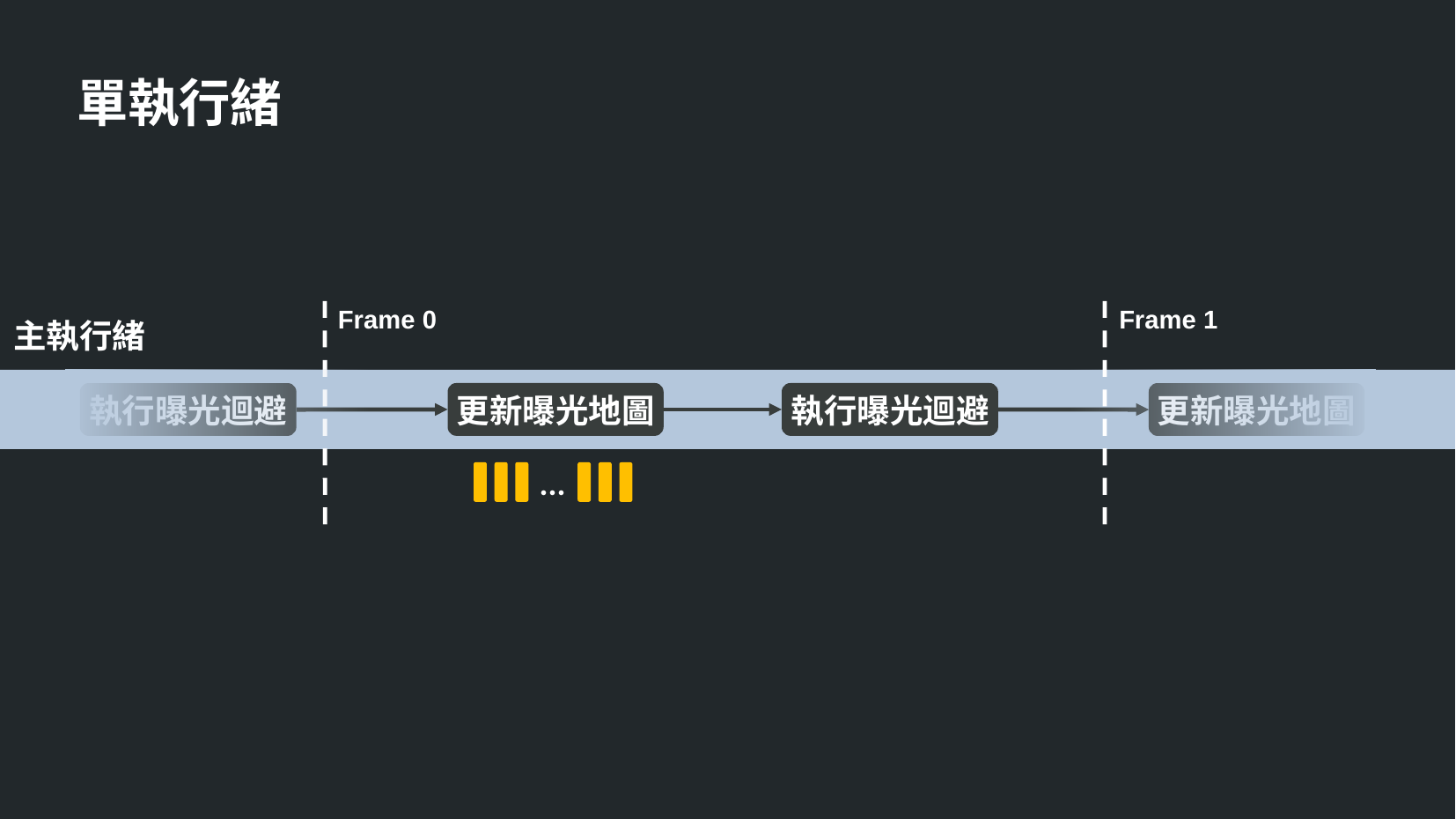

單執行緒
Frame 0
Frame 1

主執行緒

更新曝光地圖
執行曝光迴避
執行曝光迴避
更新曝光地圖

...